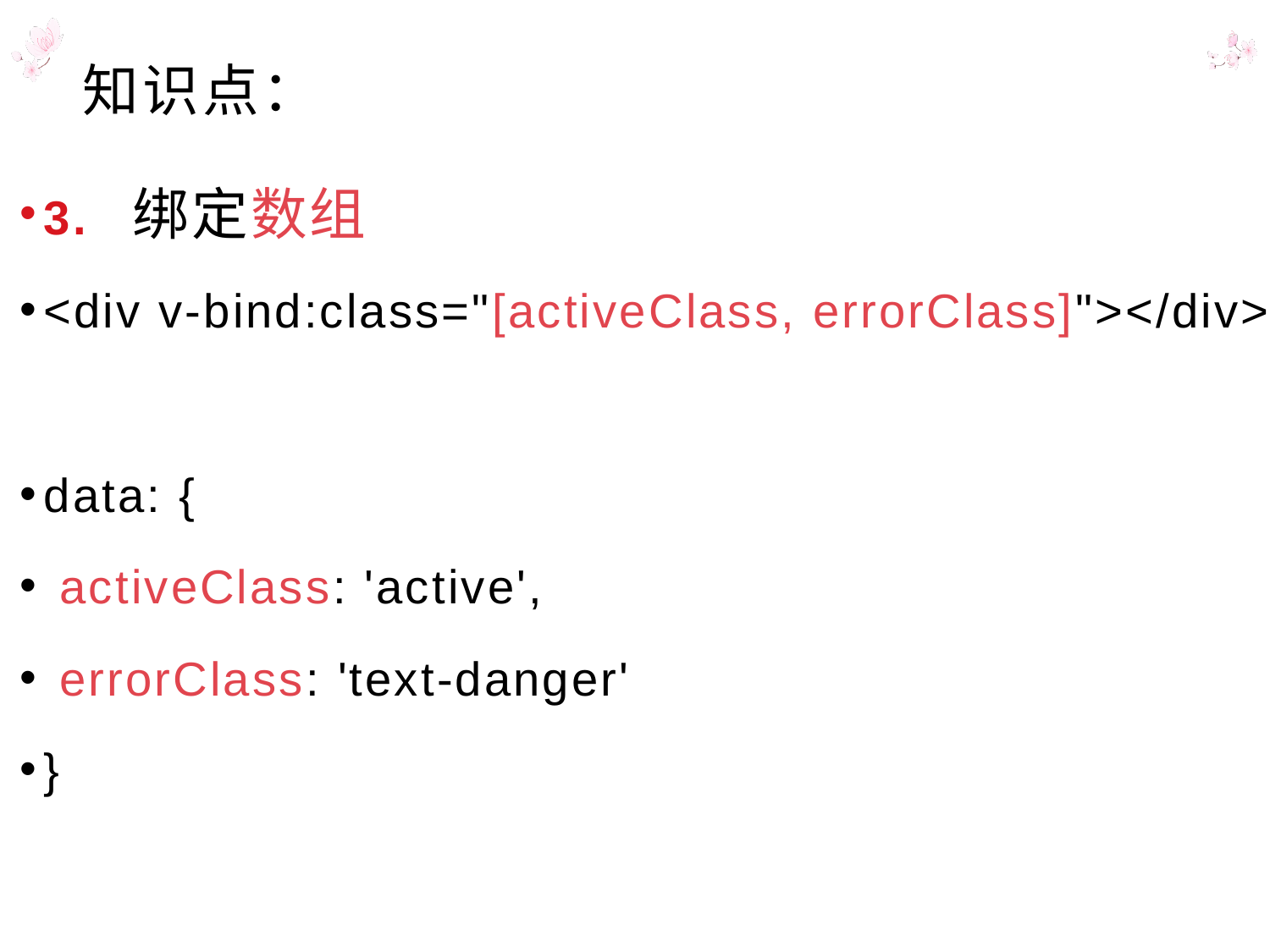

# 知识点：
3.  绑定数组
<div v-bind:class="[activeClass, errorClass]"></div>

data: {
 activeClass: 'active',
 errorClass: 'text-danger'
}